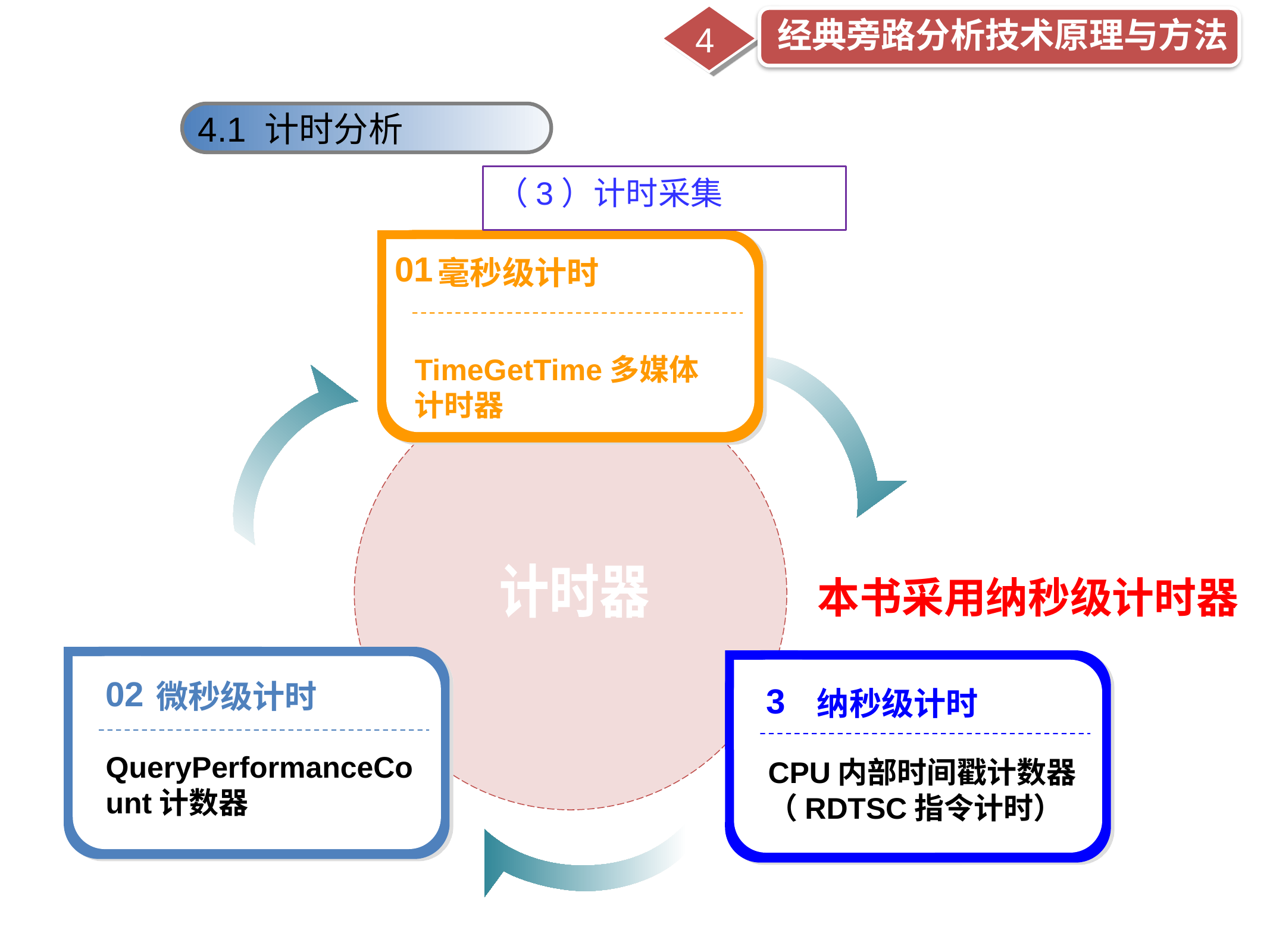

经典旁路分析技术原理与方法
4
4.1 计时分析
（3）计时采集

01
毫秒级计时

TimeGetTime多媒体计时器

计时器
本书采用纳秒级计时器

02
微秒级计时
3
纳秒级计时

QueryPerformanceCount计数器
CPU内部时间戳计数器
（RDTSC指令计时）